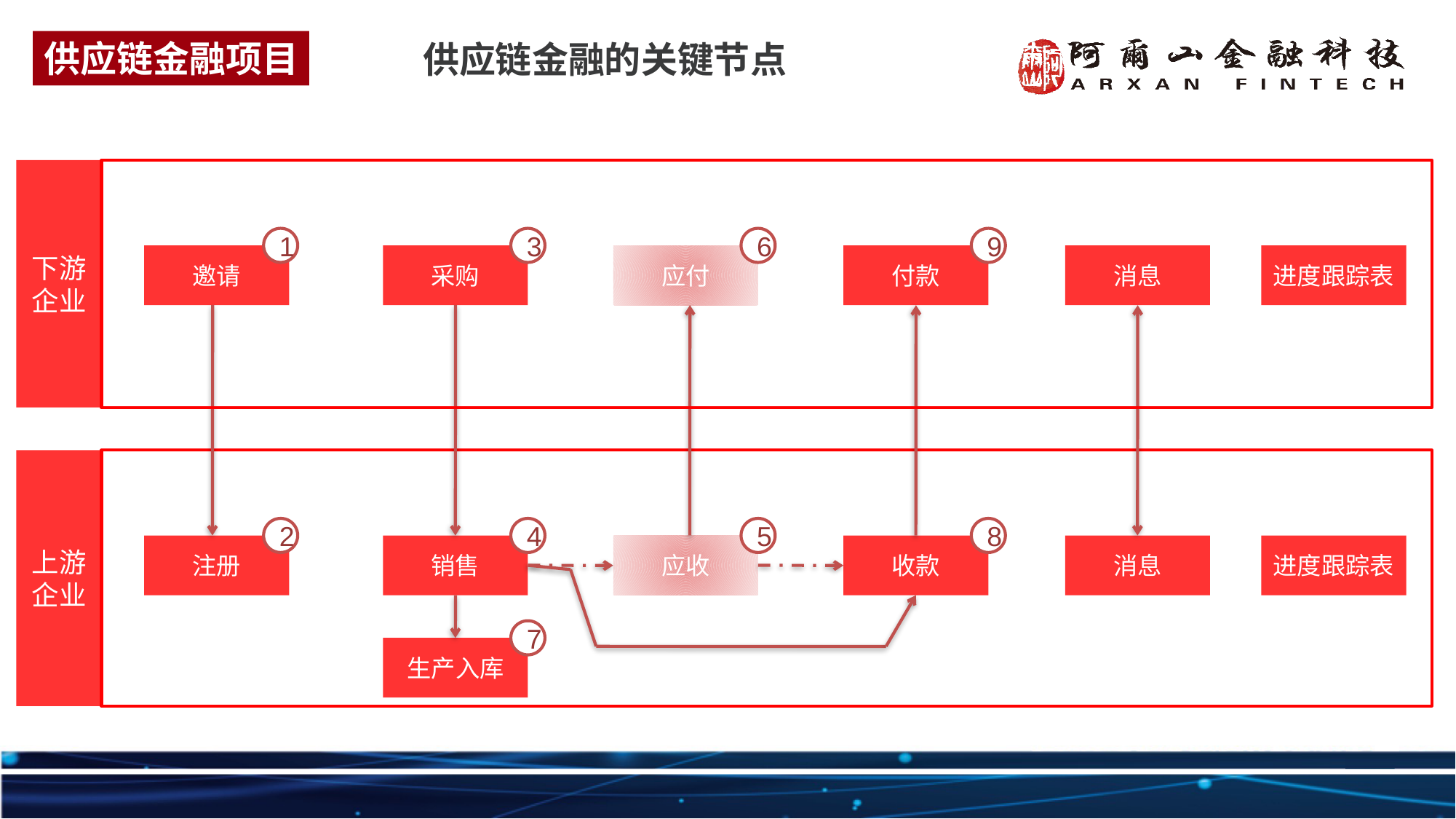

供应链金融项目
供应链金融的关键节点
下游企业

1
3
6
9
邀请
采购
应付
付款
消息
进度跟踪表
上游企业

2
4
5
8
注册
销售
应收
收款
消息
进度跟踪表
7
生产入库